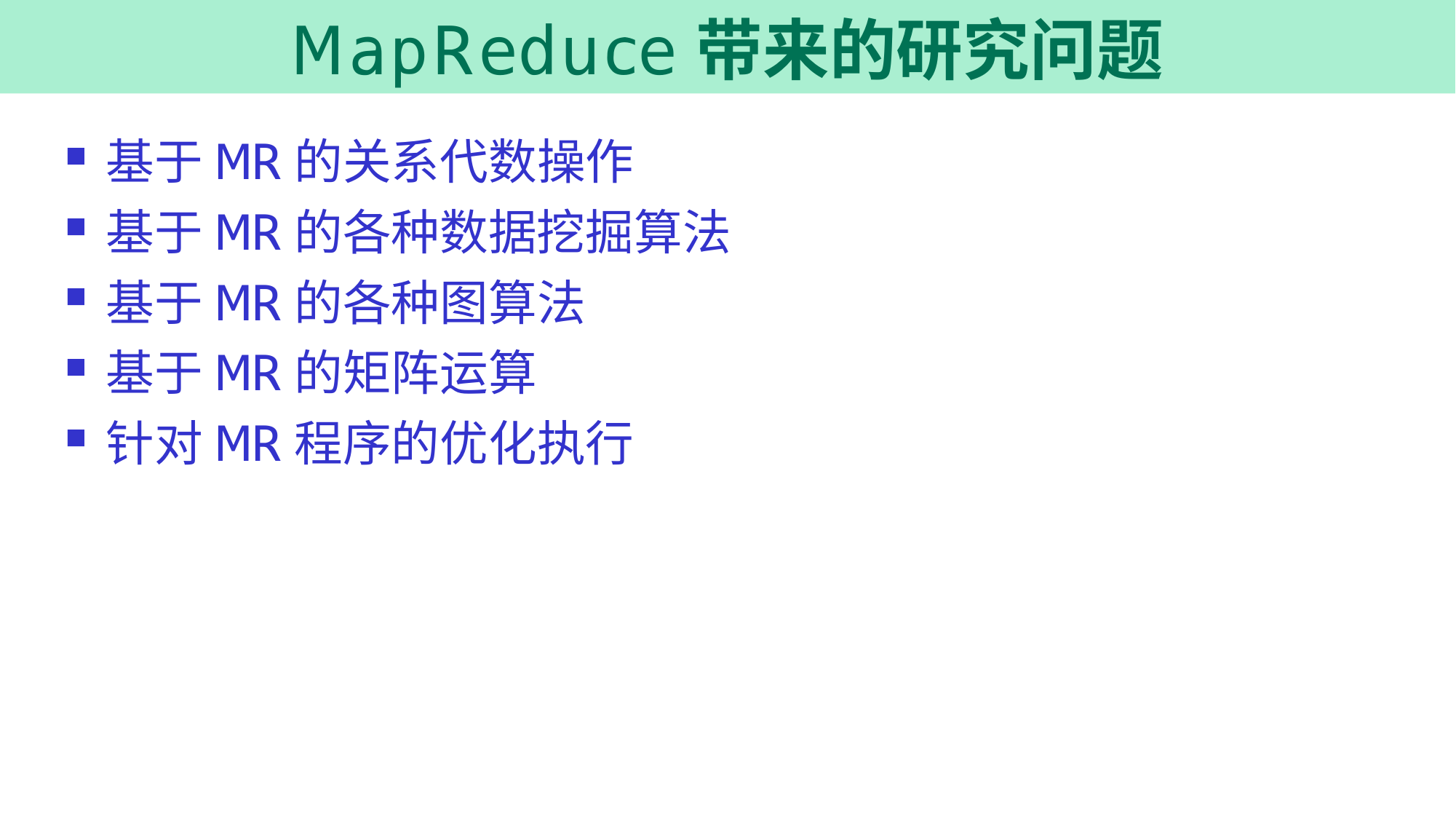

# MapReduce带来的研究问题
基于MR的关系代数操作
基于MR的各种数据挖掘算法
基于MR的各种图算法
基于MR的矩阵运算
针对MR程序的优化执行